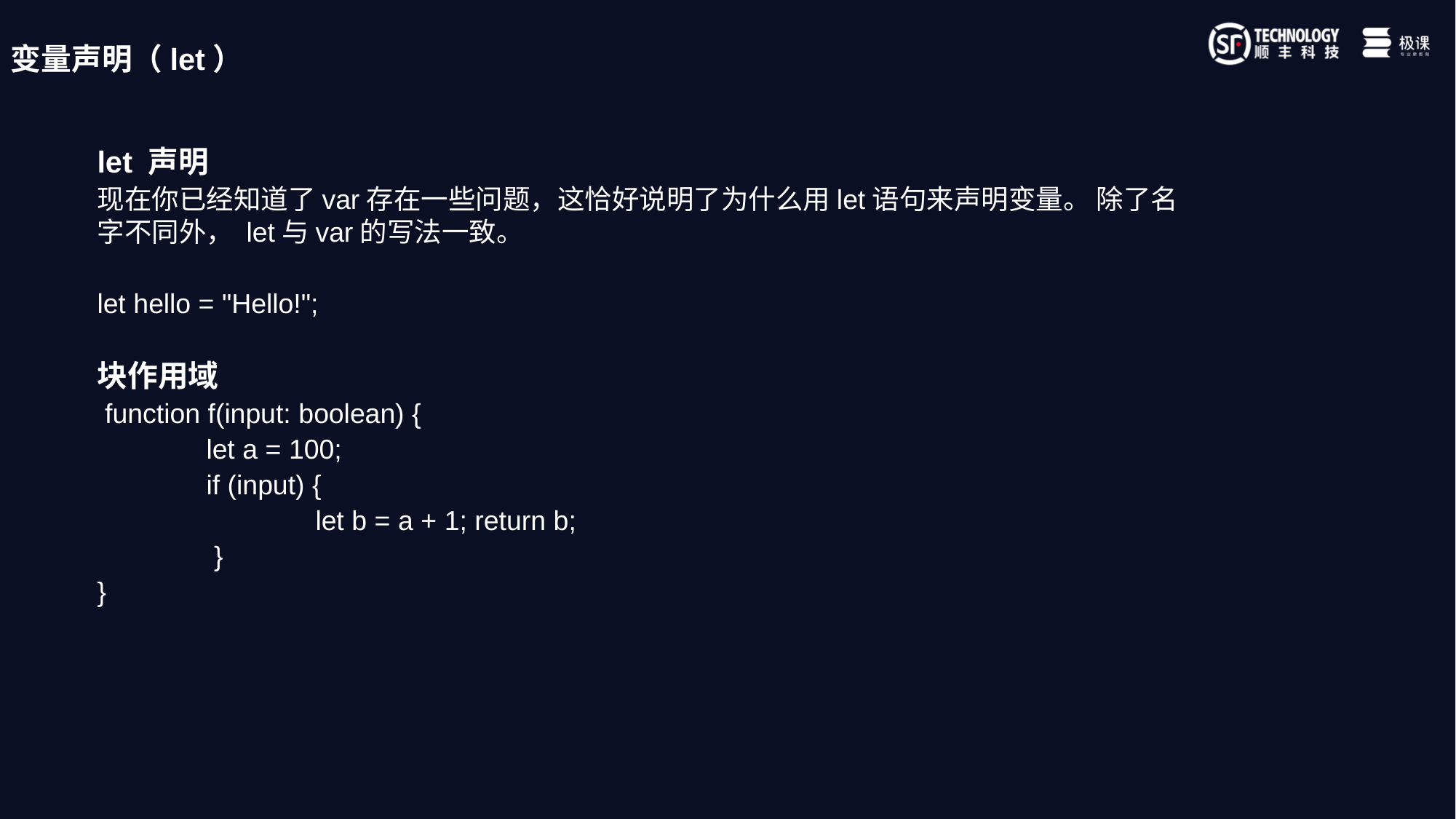

变量声明（let）
let 声明
现在你已经知道了var存在一些问题，这恰好说明了为什么用let语句来声明变量。 除了名字不同外， let与var的写法一致。

let hello = "Hello!";
块作用域
 function f(input: boolean) {
 	let a = 100;
 	if (input) {
 		let b = a + 1; return b;
 	 }
}